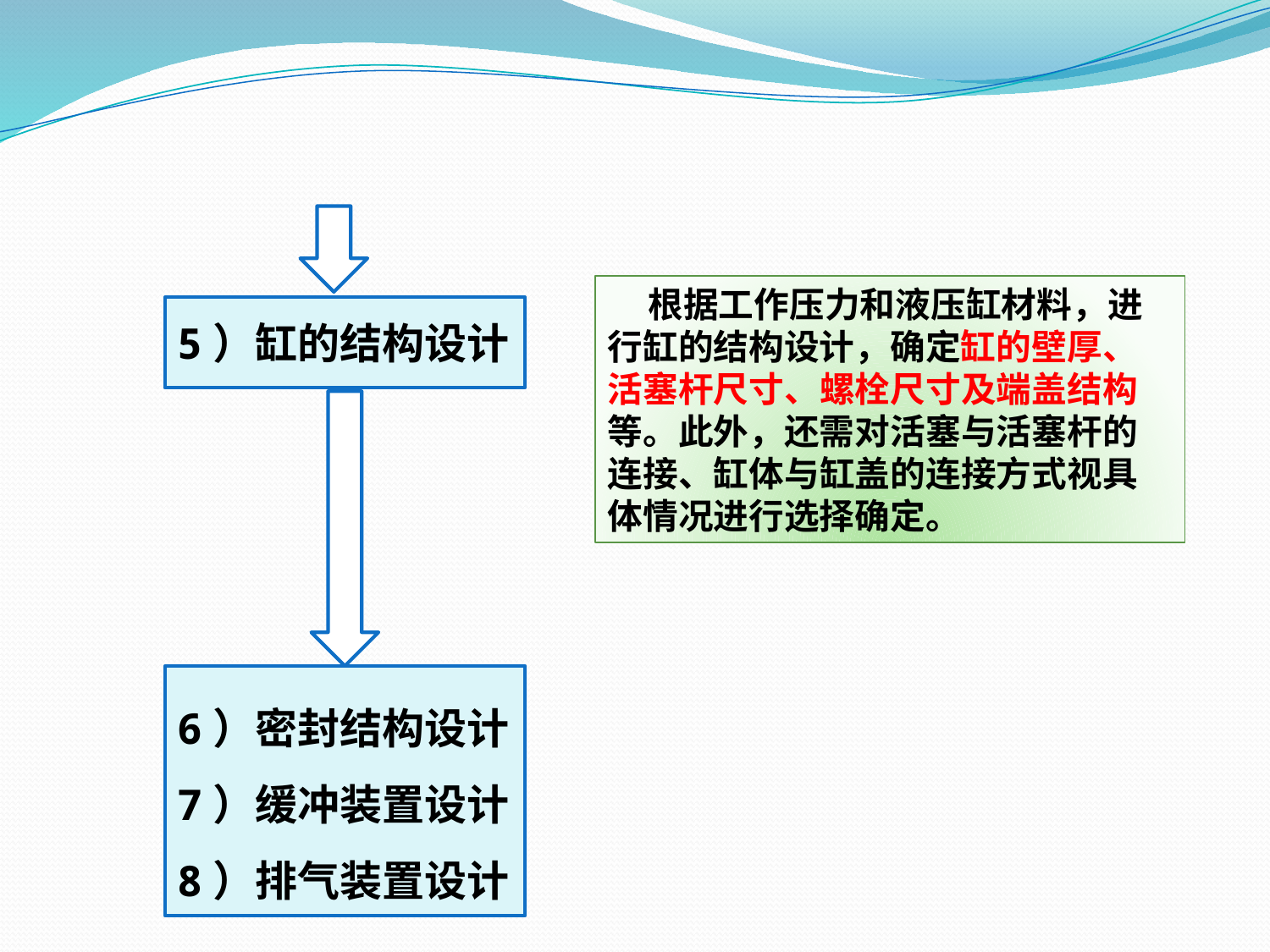

根据工作压力和液压缸材料，进行缸的结构设计，确定缸的壁厚、活塞杆尺寸、螺栓尺寸及端盖结构等。此外，还需对活塞与活塞杆的连接、缸体与缸盖的连接方式视具体情况进行选择确定。
5）缸的结构设计

6）密封结构设计
7）缓冲装置设计
8）排气装置设计